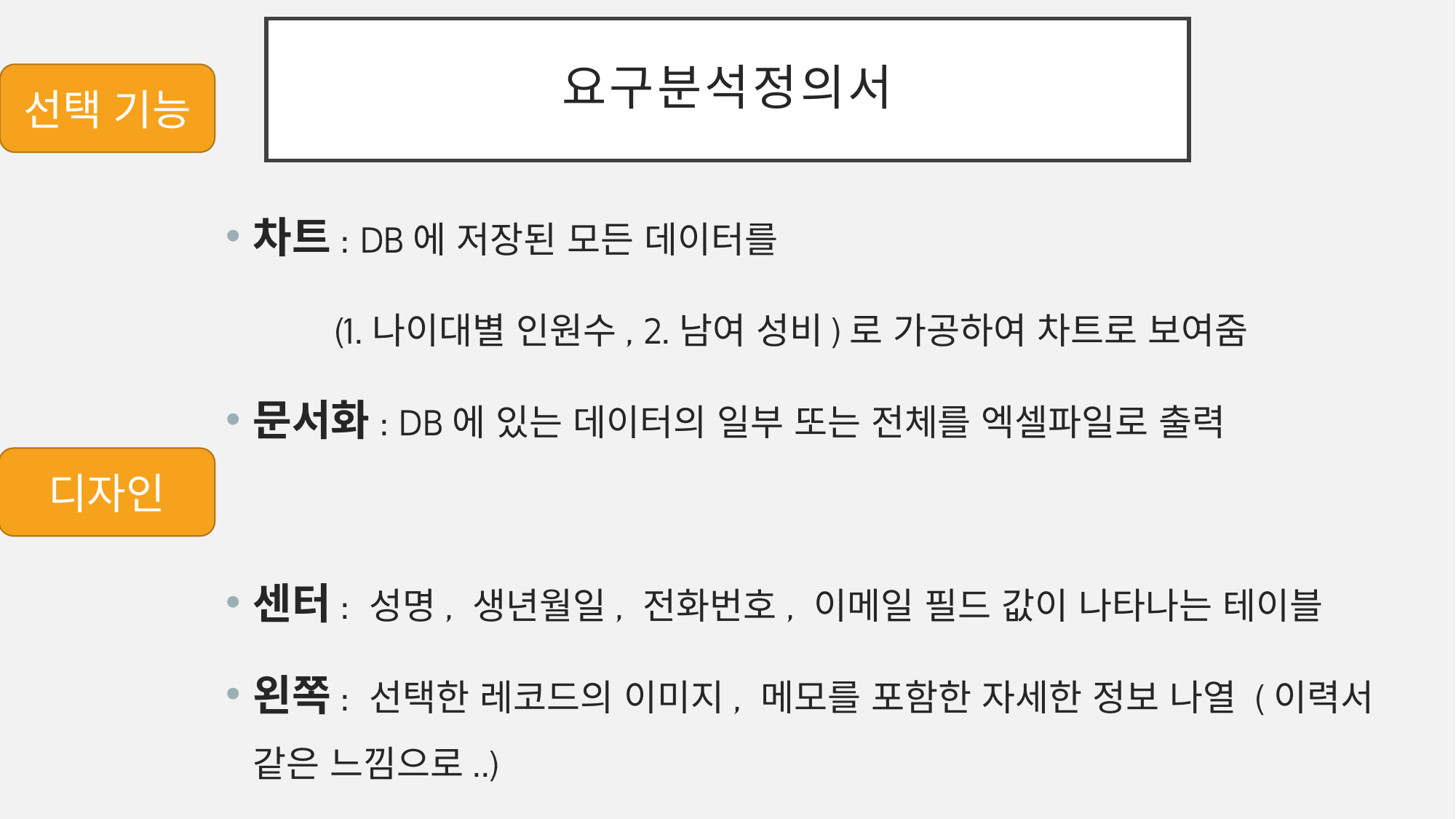

# 요구분석정의서
선택 기능
차트: DB에 저장된 모든 데이터를
	(1.나이대별 인원수, 2.남여 성비)로 가공하여 차트로 보여줌
문서화: DB에 있는 데이터의 일부 또는 전체를 엑셀파일로 출력

센터: 성명, 생년월일, 전화번호, 이메일 필드 값이 나타나는 테이블
왼쪽: 선택한 레코드의 이미지, 메모를 포함한 자세한 정보 나열 (이력서 같은 느낌으로..)
아래쪽: 전체보기, 검색, 추가, 삭제, 차트, 문서화 버튼 나열
디자인